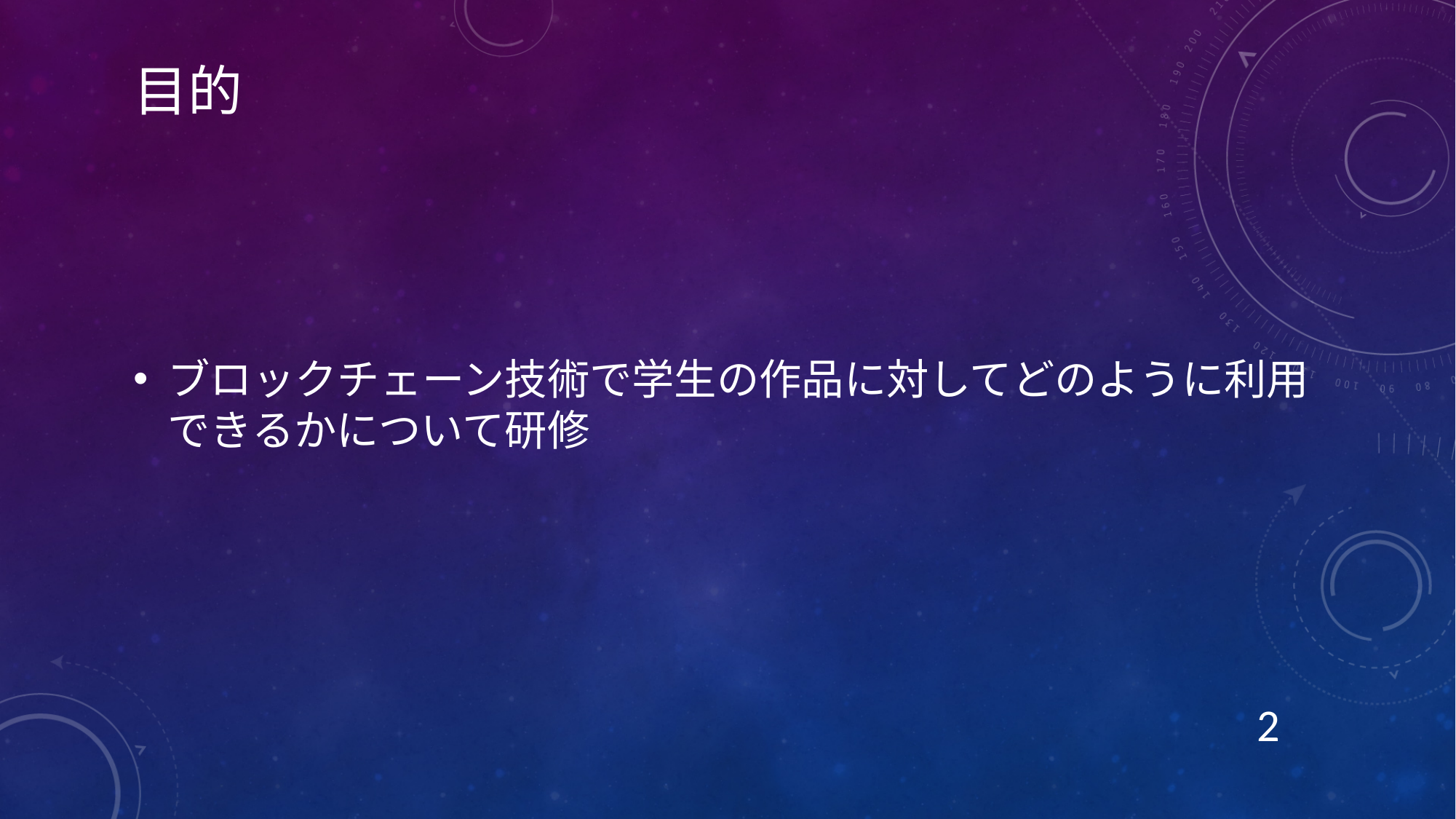

# 目的
ブロックチェーン技術で学生の作品に対してどのように利用できるかについて研修
2